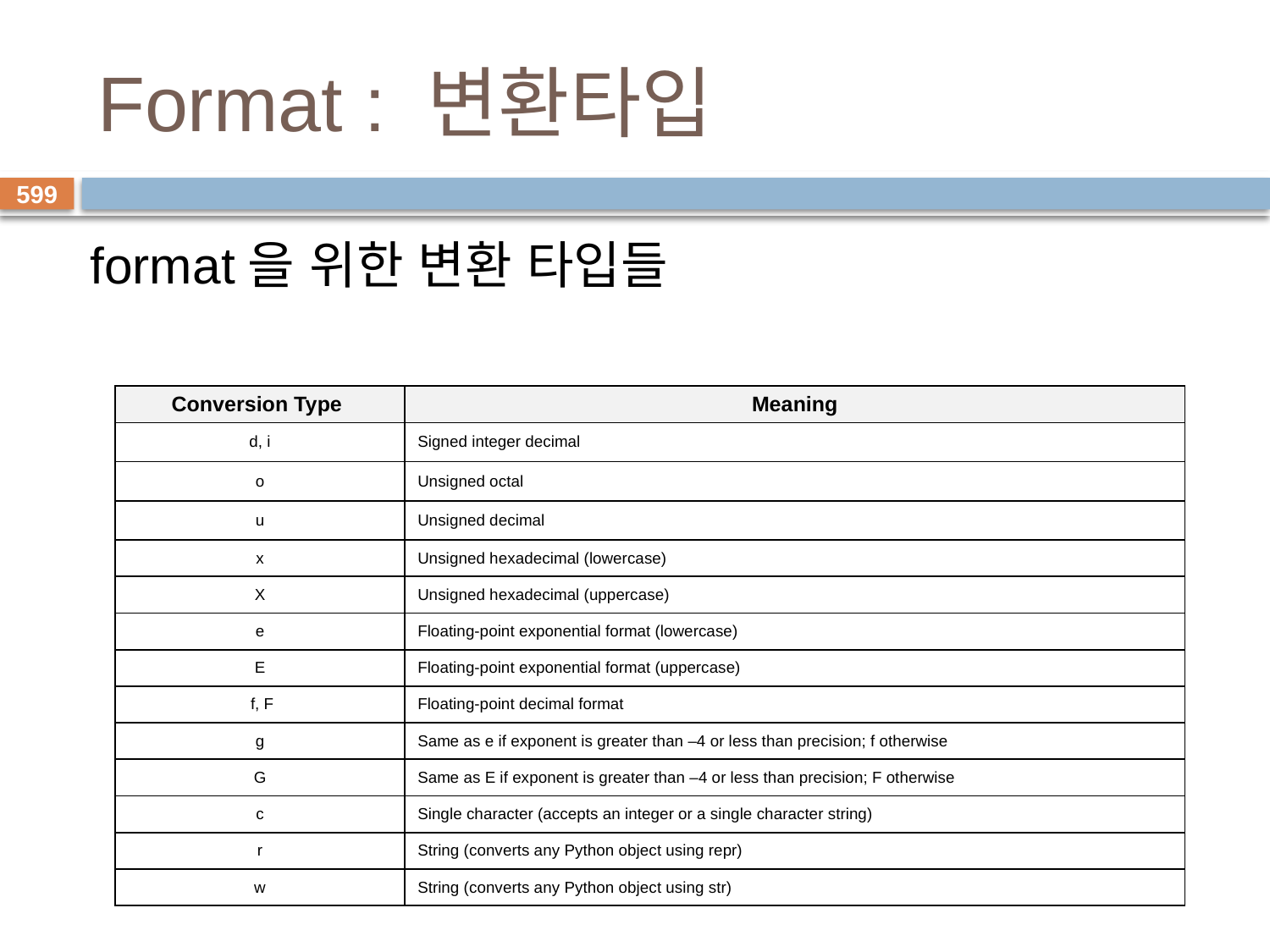

# Format : 변환타입
599
 format을 위한 변환 타입들
| Conversion Type | Meaning |
| --- | --- |
| d, i | Signed integer decimal |
| o | Unsigned octal |
| u | Unsigned decimal |
| x | Unsigned hexadecimal (lowercase) |
| X | Unsigned hexadecimal (uppercase) |
| e | Floating-point exponential format (lowercase) |
| E | Floating-point exponential format (uppercase) |
| f, F | Floating-point decimal format |
| g | Same as e if exponent is greater than –4 or less than precision; f otherwise |
| G | Same as E if exponent is greater than –4 or less than precision; F otherwise |
| c | Single character (accepts an integer or a single character string) |
| r | String (converts any Python object using repr) |
| w | String (converts any Python object using str) |